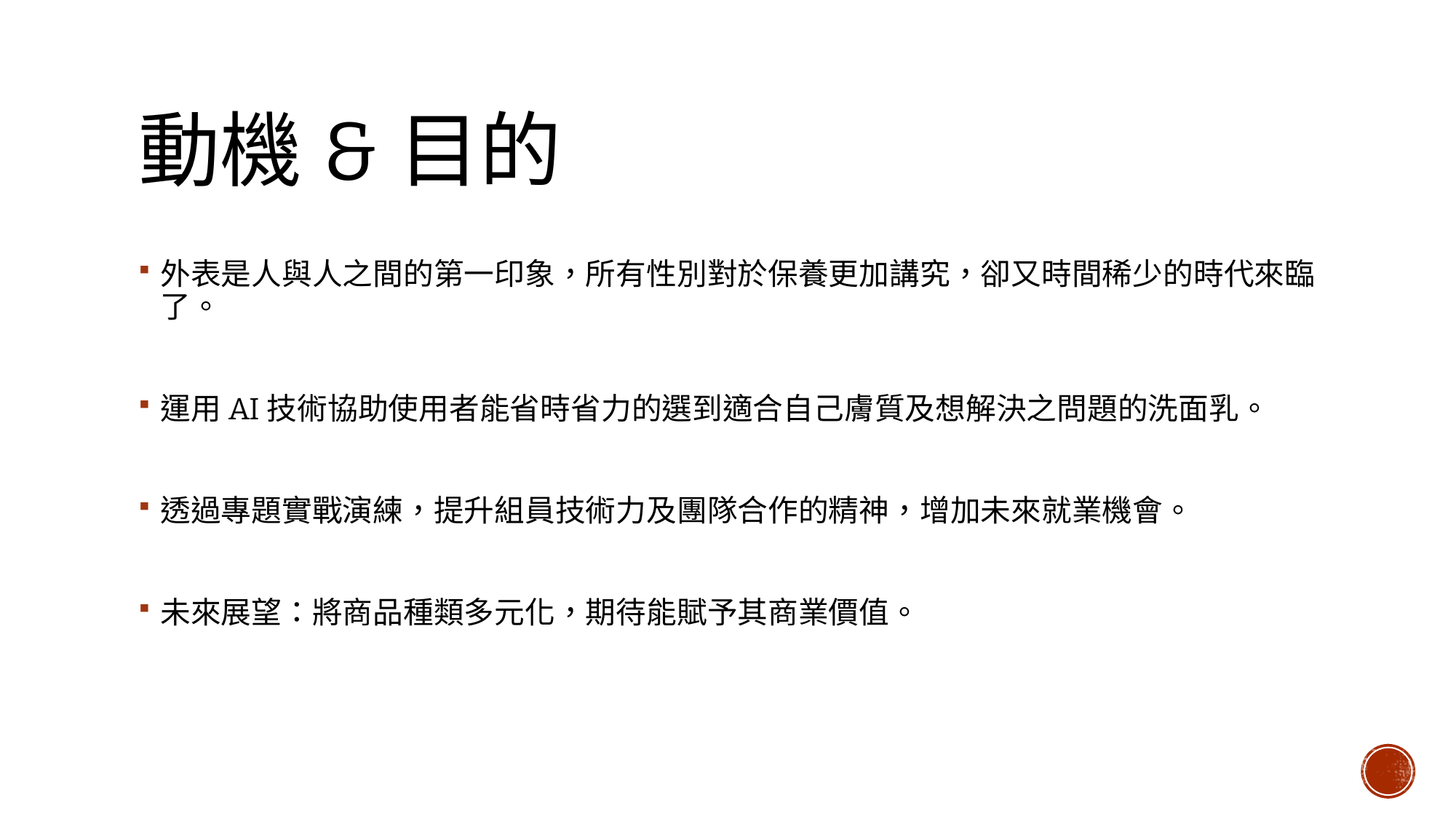

# 動機&目的
外表是人與人之間的第一印象，所有性別對於保養更加講究，卻又時間稀少的時代來臨了。

運用AI技術協助使用者能省時省力的選到適合自己膚質及想解決之問題的洗面乳。

透過專題實戰演練，提升組員技術力及團隊合作的精神，增加未來就業機會。

未來展望：將商品種類多元化，期待能賦予其商業價值。